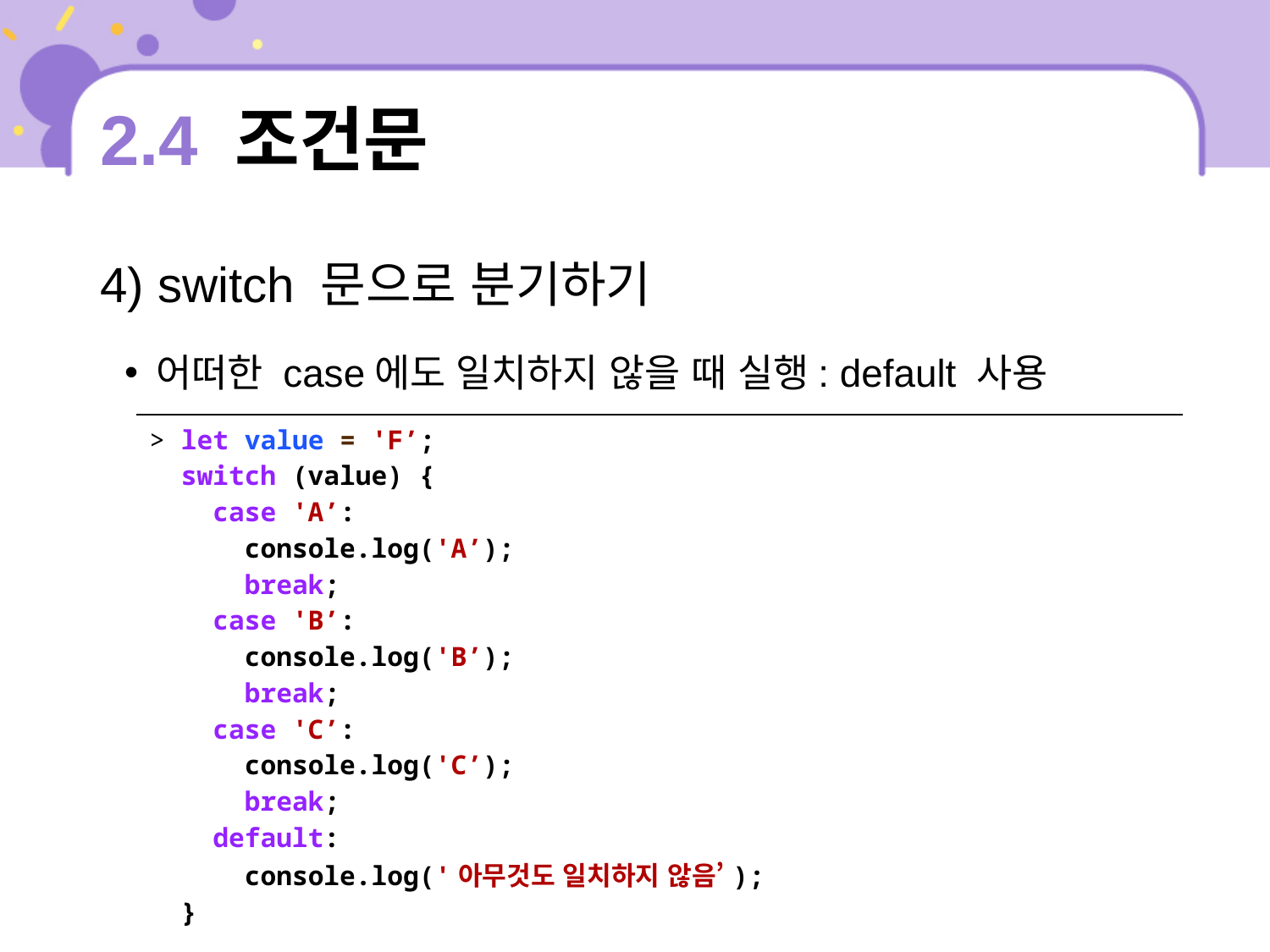

# 2.4 조건문
4) switch 문으로 분기하기
어떠한 case에도 일치하지 않을 때 실행: default 사용
| > let value = 'F’; switch (value) { case 'A’: console.log('A’); break; case 'B’: console.log('B’); break; case 'C’: console.log('C’); break; default: console.log('아무것도 일치하지 않음’); } 아무것도 일치하지 않음 |
| --- |